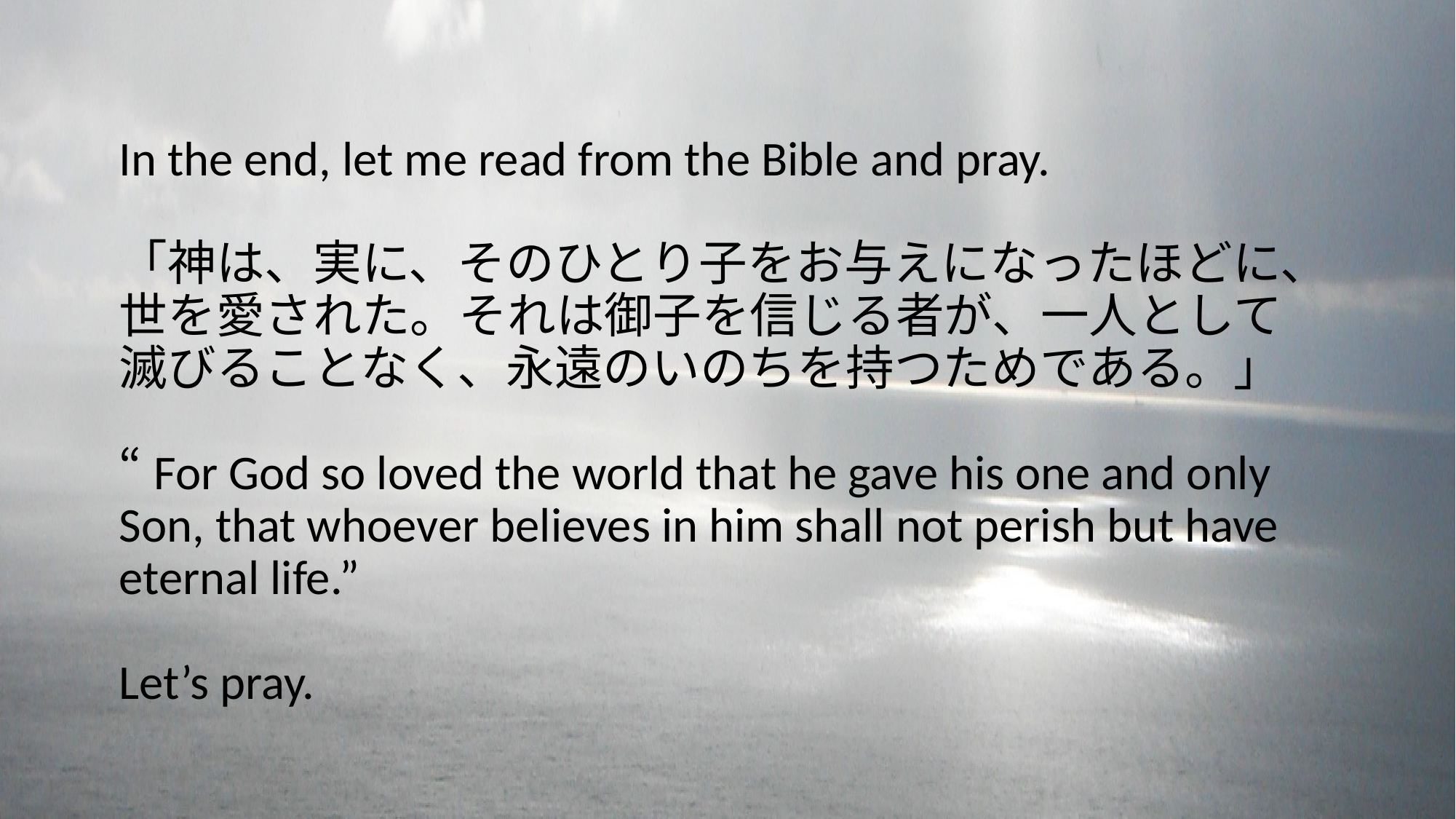

In the end, let me read from the Bible and pray.
「神は、実に、そのひとり子をお与えになったほどに、世を愛された。それは御子を信じる者が、一人として滅びることなく、永遠のいのちを持つためである。」
“For God so loved the world that he gave his one and only Son, that whoever believes in him shall not perish but have eternal life.”
Let’s pray.